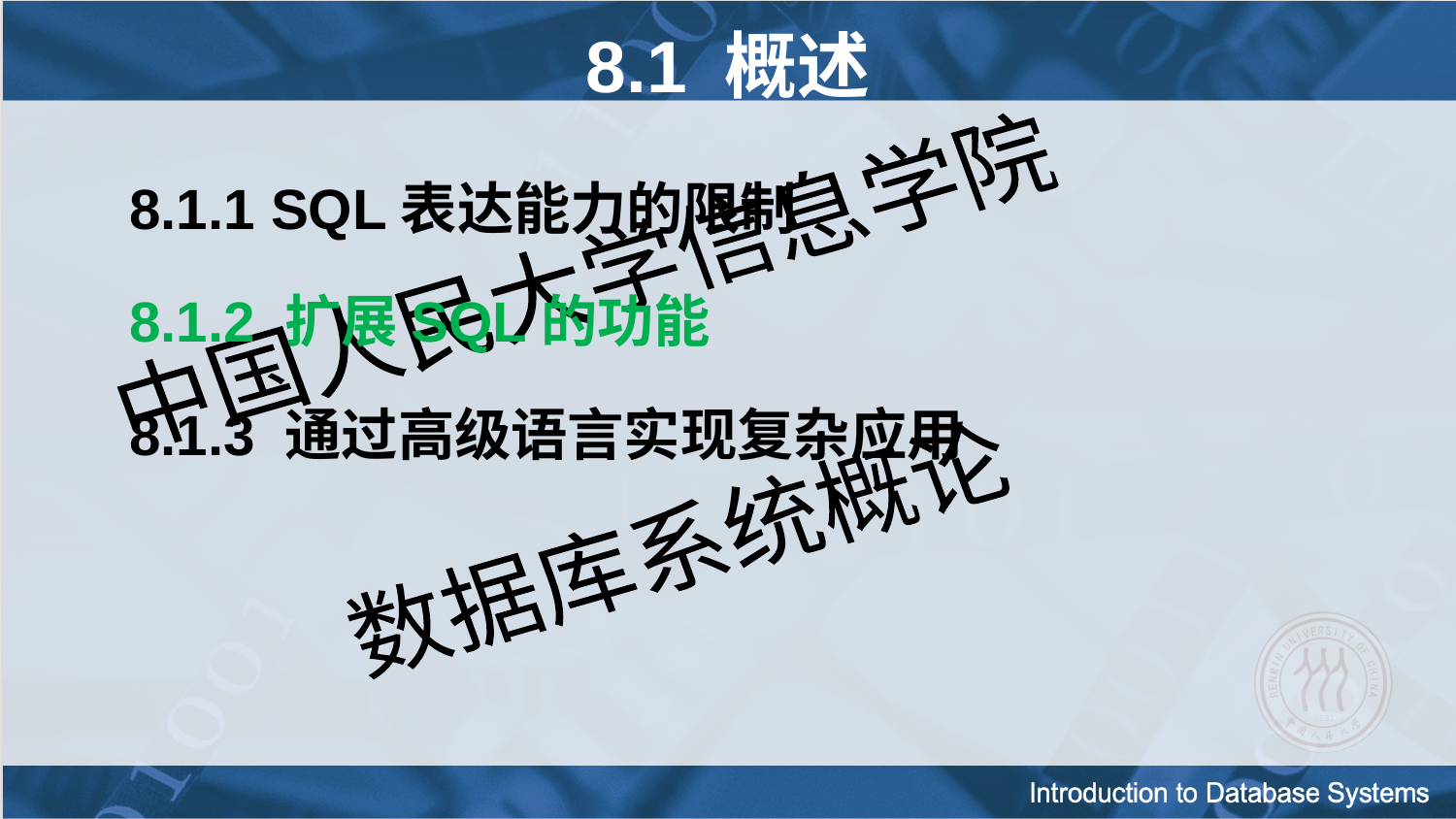

8.1 概述
8.1.1 SQL表达能力的限制
8.1.2 扩展SQL的功能
8.1.3 通过高级语言实现复杂应用